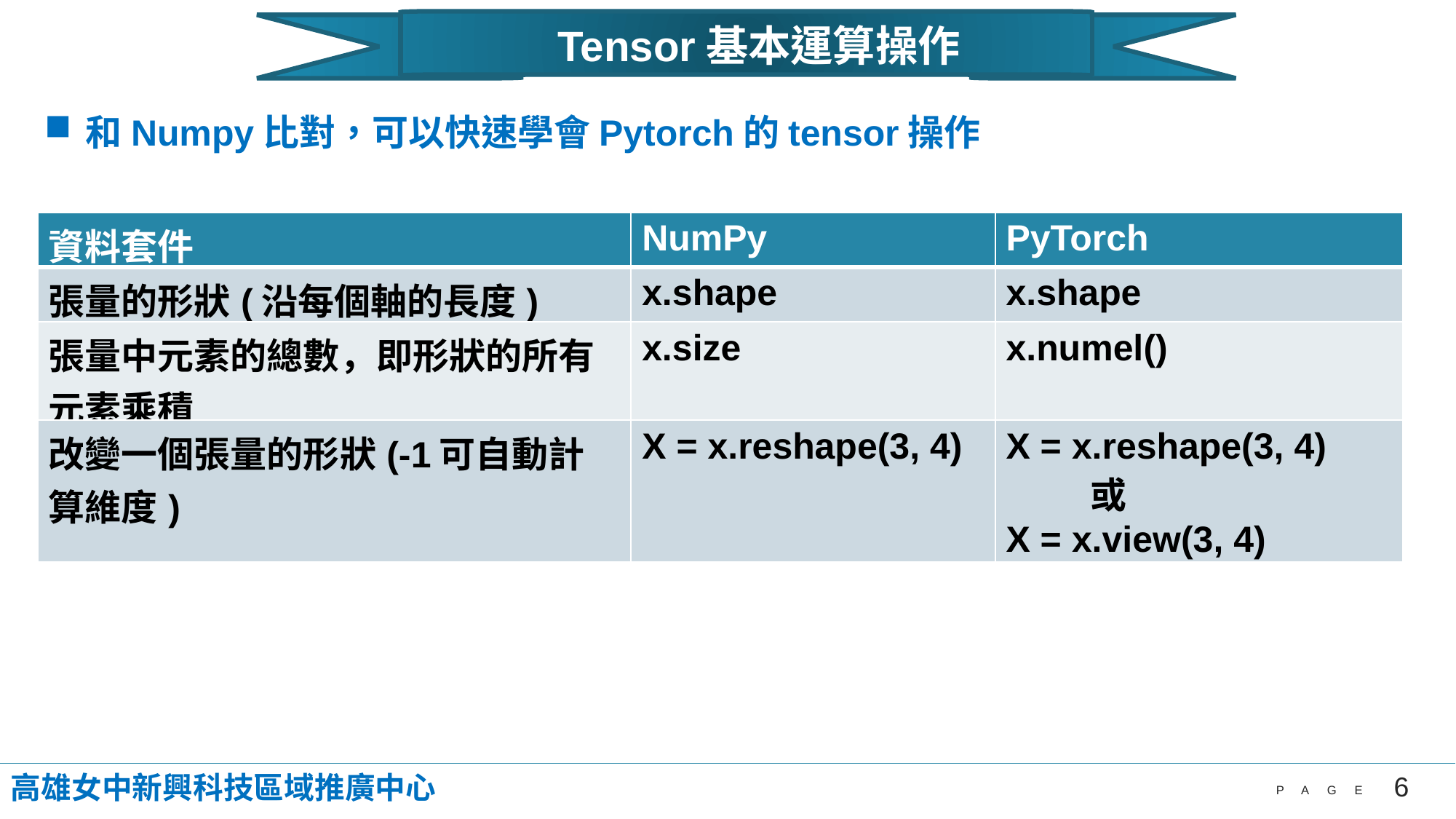

Tensor基本運算操作
和Numpy比對，可以快速學會Pytorch的tensor操作
| 資料套件 | NumPy | PyTorch |
| --- | --- | --- |
| 張量的形狀(沿每個軸的長度) | x.shape | x.shape |
| 張量中元素的總數，即形狀的所有元素乘積 | x.size | x.numel() |
| 改變一個張量的形狀(-1可自動計算維度) | X = x.reshape(3, 4) | X = x.reshape(3, 4) 或 X = x.view(3, 4) |
高雄女中新興科技區域推廣中心